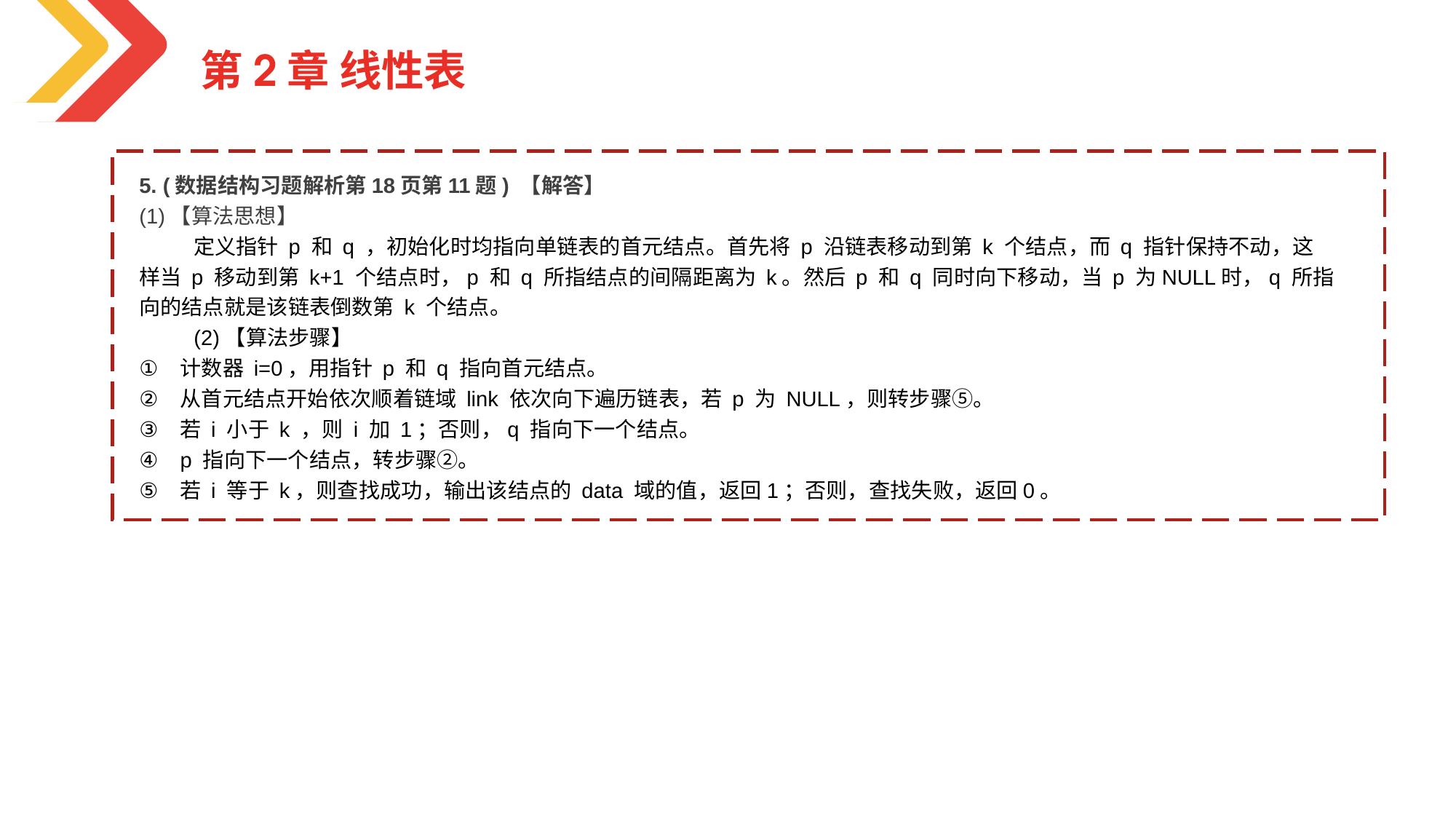

第2章 线性表

5. (数据结构习题解析第18页第11题) 【解答】
(1)【算法思想】
定义指针 p 和 q ，初始化时均指向单链表的首元结点。首先将 p 沿链表移动到第 k 个结点，而 q 指针保持不动，这样当 p 移动到第 k+1 个结点时，p 和 q 所指结点的间隔距离为 k。然后 p 和 q 同时向下移动，当 p 为NULL时，q 所指向的结点就是该链表倒数第 k 个结点。
(2)【算法步骤】
计数器 i=0，用指针 p 和 q 指向首元结点。
从首元结点开始依次顺着链域 link 依次向下遍历链表，若 p 为 NULL，则转步骤⑤。
若 i 小于 k ，则 i 加 1；否则，q 指向下一个结点。
p 指向下一个结点，转步骤②。
若 i 等于 k，则查找成功，输出该结点的 data 域的值，返回1；否则，查找失败，返回0。